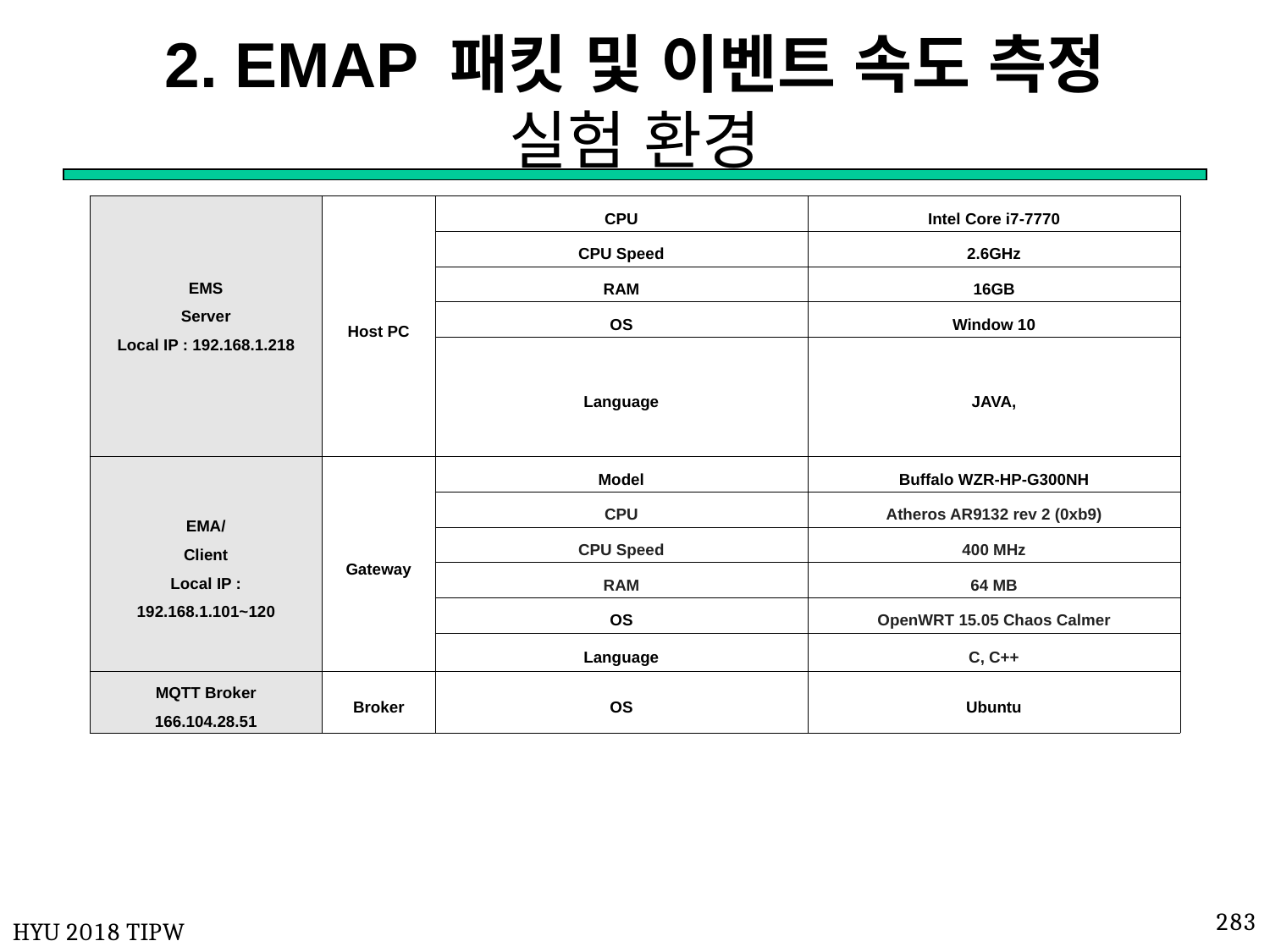

# 2. EMAP 패킷 및 이벤트 속도 측정 실험 환경
| EMS Server Local IP : 192.168.1.218 | Host PC | CPU | Intel Core i7-7770 |
| --- | --- | --- | --- |
|  |  | CPU Speed | 2.6GHz |
|  |  | RAM | 16GB |
|  |  | OS | Window 10 |
|  |  | Language | JAVA, |
| EMA/ Client Local IP : 192.168.1.101~120 | Gateway | Model | Buffalo WZR-HP-G300NH |
|  |  | CPU | Atheros AR9132 rev 2 (0xb9) |
|  |  | CPU Speed | 400 MHz |
|  |  | RAM | 64 MB |
|  |  | OS | OpenWRT 15.05 Chaos Calmer |
|  |  | Language | C, C++ |
| MQTT Broker 166.104.28.51 | Broker | OS | Ubuntu |
283
HYU 2018 TIPW